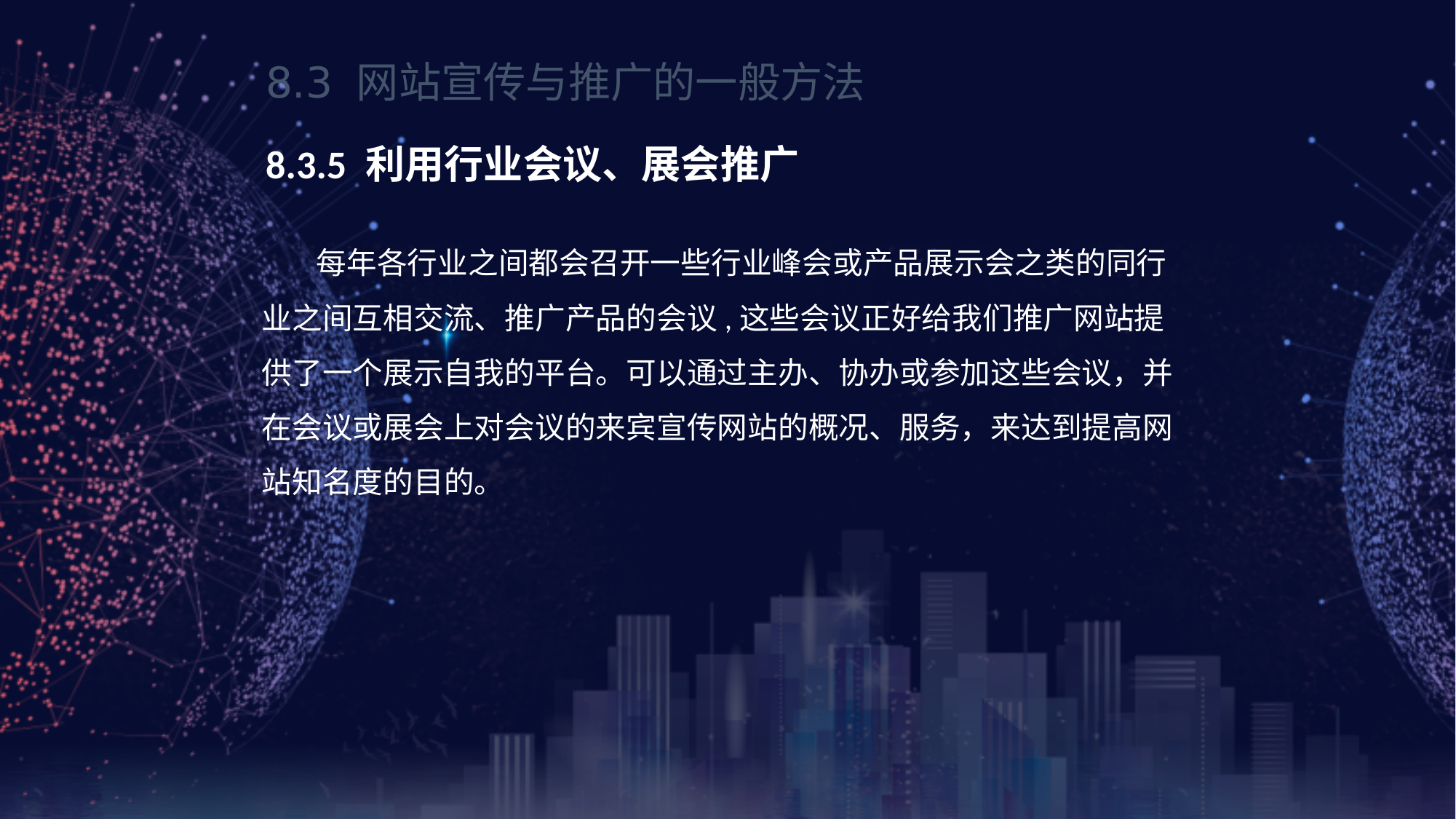

《网页设计与制作案例教程》（第3版）
8.3 网站宣传与推广的一般方法
8.3.5 利用行业会议、展会推广
每年各行业之间都会召开一些行业峰会或产品展示会之类的同行业之间互相交流、推广产品的会议,这些会议正好给我们推广网站提供了一个展示自我的平台。可以通过主办、协办或参加这些会议，并在会议或展会上对会议的来宾宣传网站的概况、服务，来达到提高网站知名度的目的。